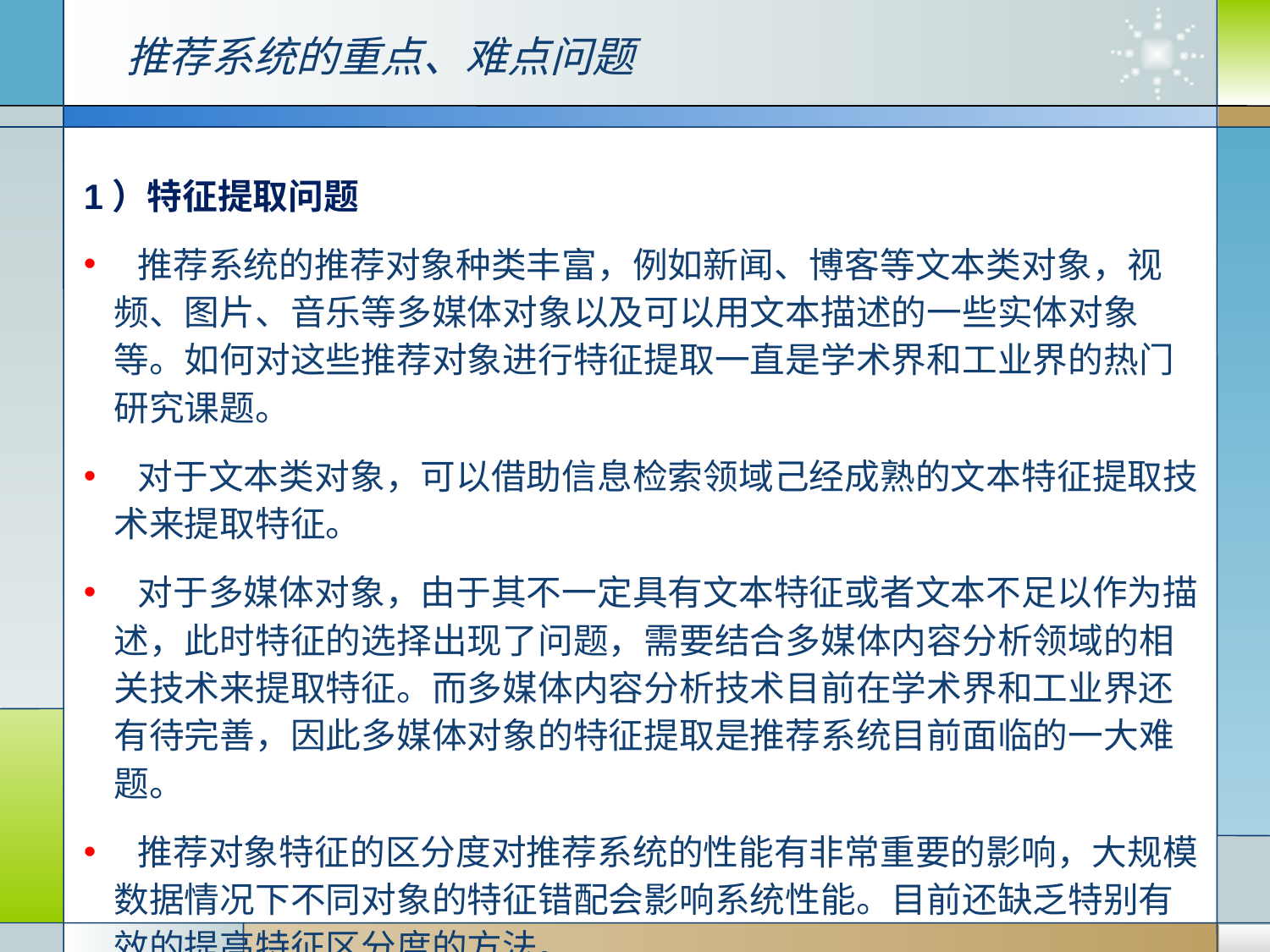

推荐系统的重点、难点问题
1）特征提取问题
  推荐系统的推荐对象种类丰富，例如新闻、博客等文本类对象，视频、图片、音乐等多媒体对象以及可以用文本描述的一些实体对象等。如何对这些推荐对象进行特征提取一直是学术界和工业界的热门研究课题。
  对于文本类对象，可以借助信息检索领域己经成熟的文本特征提取技术来提取特征。
  对于多媒体对象，由于其不一定具有文本特征或者文本不足以作为描述，此时特征的选择出现了问题，需要结合多媒体内容分析领域的相关技术来提取特征。而多媒体内容分析技术目前在学术界和工业界还有待完善，因此多媒体对象的特征提取是推荐系统目前面临的一大难题。
  推荐对象特征的区分度对推荐系统的性能有非常重要的影响，大规模数据情况下不同对象的特征错配会影响系统性能。目前还缺乏特别有效的提高特征区分度的方法。